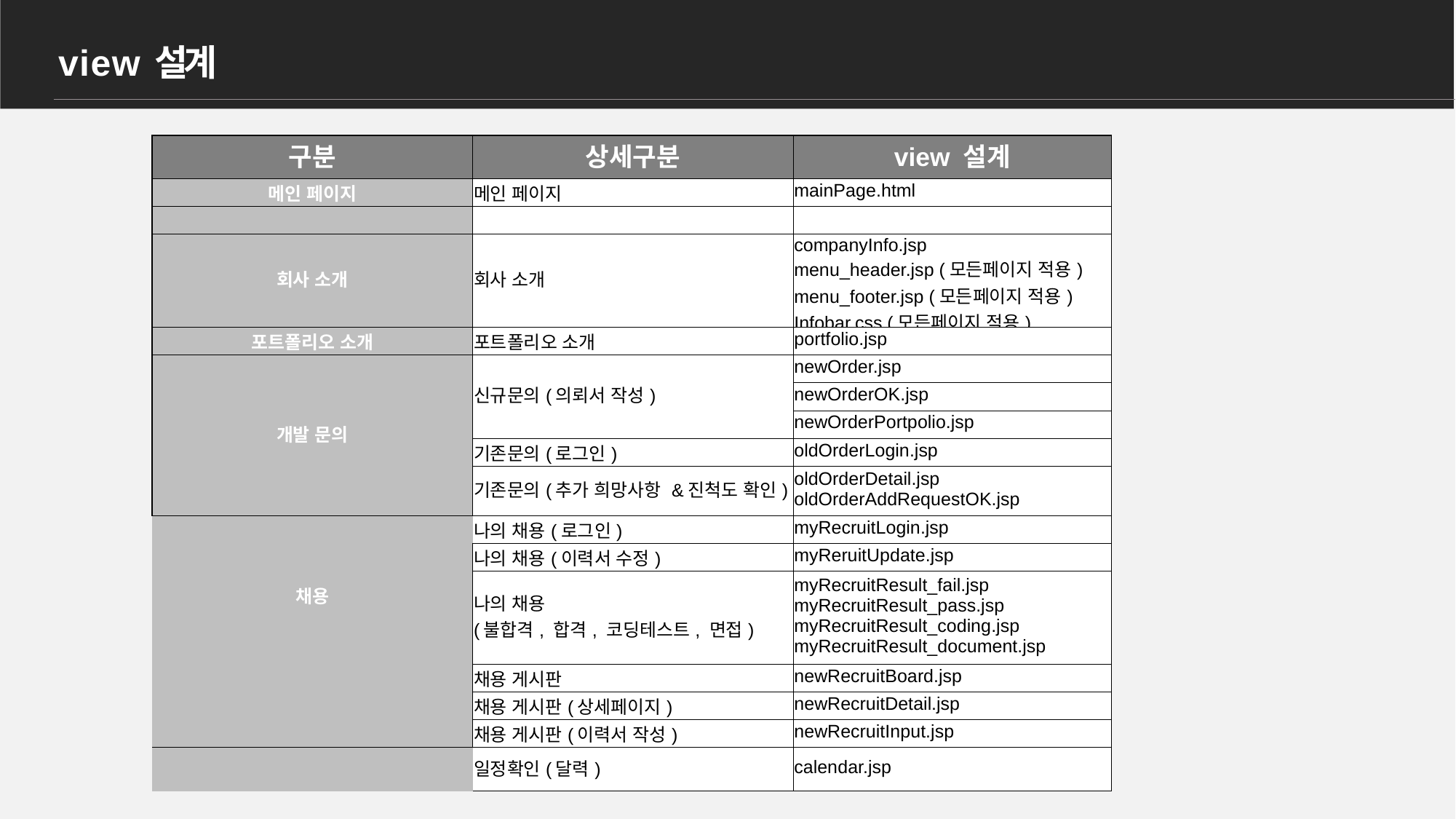

v i e w 설계
| 구분 | 상세구분 | view 설계 |
| --- | --- | --- |
| 메인 페이지 | 메인 페이지 | mainPage.html |
|  |  |  |
| 회사 소개 | 회사 소개 | companyInfo.jsp menu\_header.jsp (모든페이지 적용) menu\_footer.jsp (모든페이지 적용) Infobar.css (모든페이지 적용) |
| 포트폴리오 소개 | 포트폴리오 소개 | portfolio.jsp |
| 개발 문의 | 신규문의(의뢰서 작성) | newOrder.jsp |
|  |  | newOrderOK.jsp |
|  |  | newOrderPortpolio.jsp |
|  | 기존문의(로그인) | oldOrderLogin.jsp |
|  | 기존문의(추가 희망사항 &진척도 확인) | oldOrderDetail.jsp oldOrderAddRequestOK.jsp |
| 채용 | 나의 채용(로그인) | myRecruitLogin.jsp |
|  | 나의 채용(이력서 수정) | myReruitUpdate.jsp |
|  | 나의 채용 (불합격, 합격, 코딩테스트, 면접) | myRecruitResult\_fail.jsp myRecruitResult\_pass.jsp myRecruitResult\_coding.jsp myRecruitResult\_document.jsp |
|  | 채용 게시판 | newRecruitBoard.jsp |
|  | 채용 게시판(상세페이지) | newRecruitDetail.jsp |
|  | 채용 게시판(이력서 작성) | newRecruitInput.jsp |
|  | 일정확인(달력) | calendar.jsp |